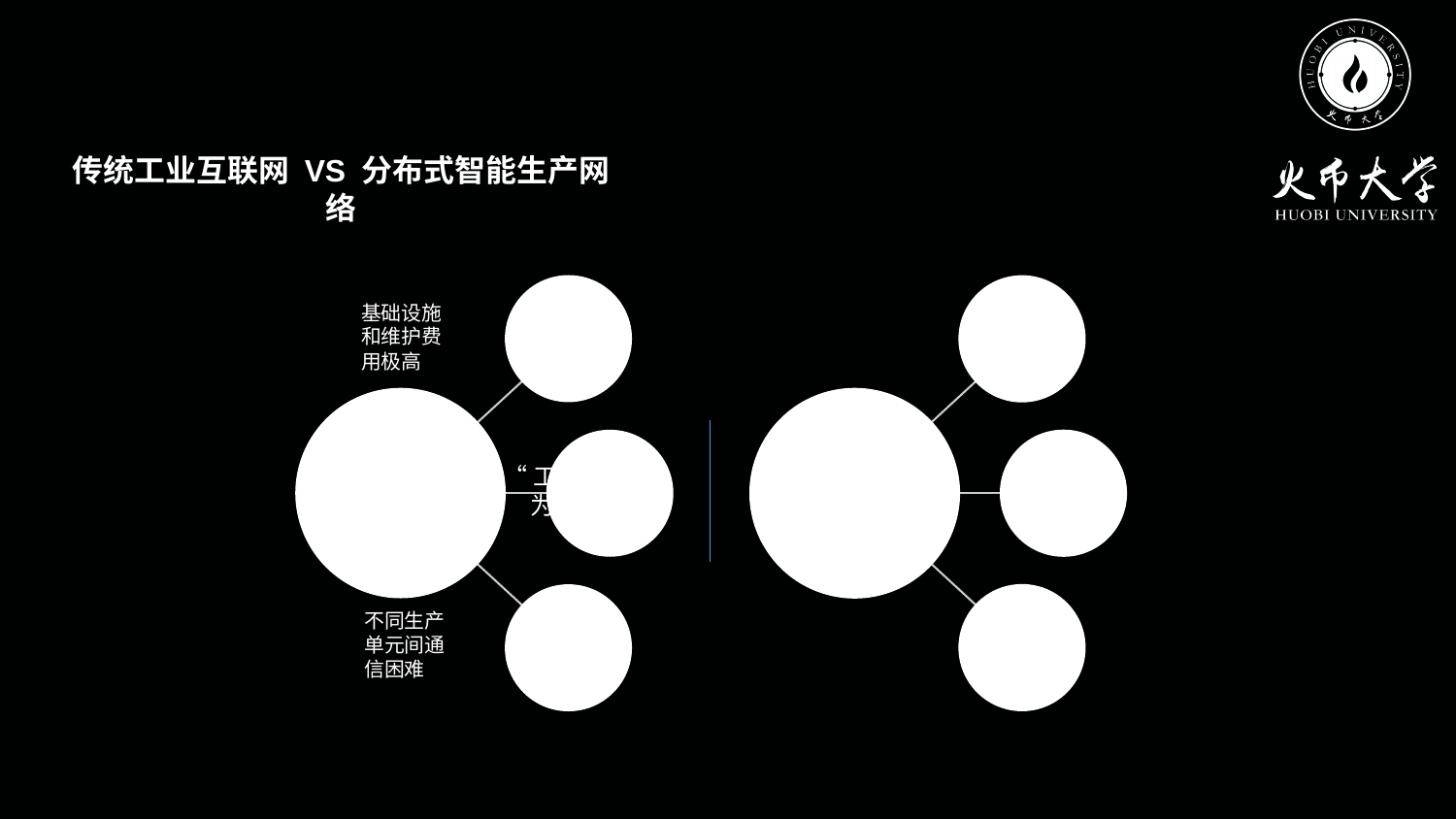

传统工业互联网 VS 分布式智能生产网络

基础设施和维护费用极高
一个故障导致全网崩溃

“工业云”为载体

不同生产单元间通信困难

效率更高
响应更快
能耗更低
“云链混合”生产网络